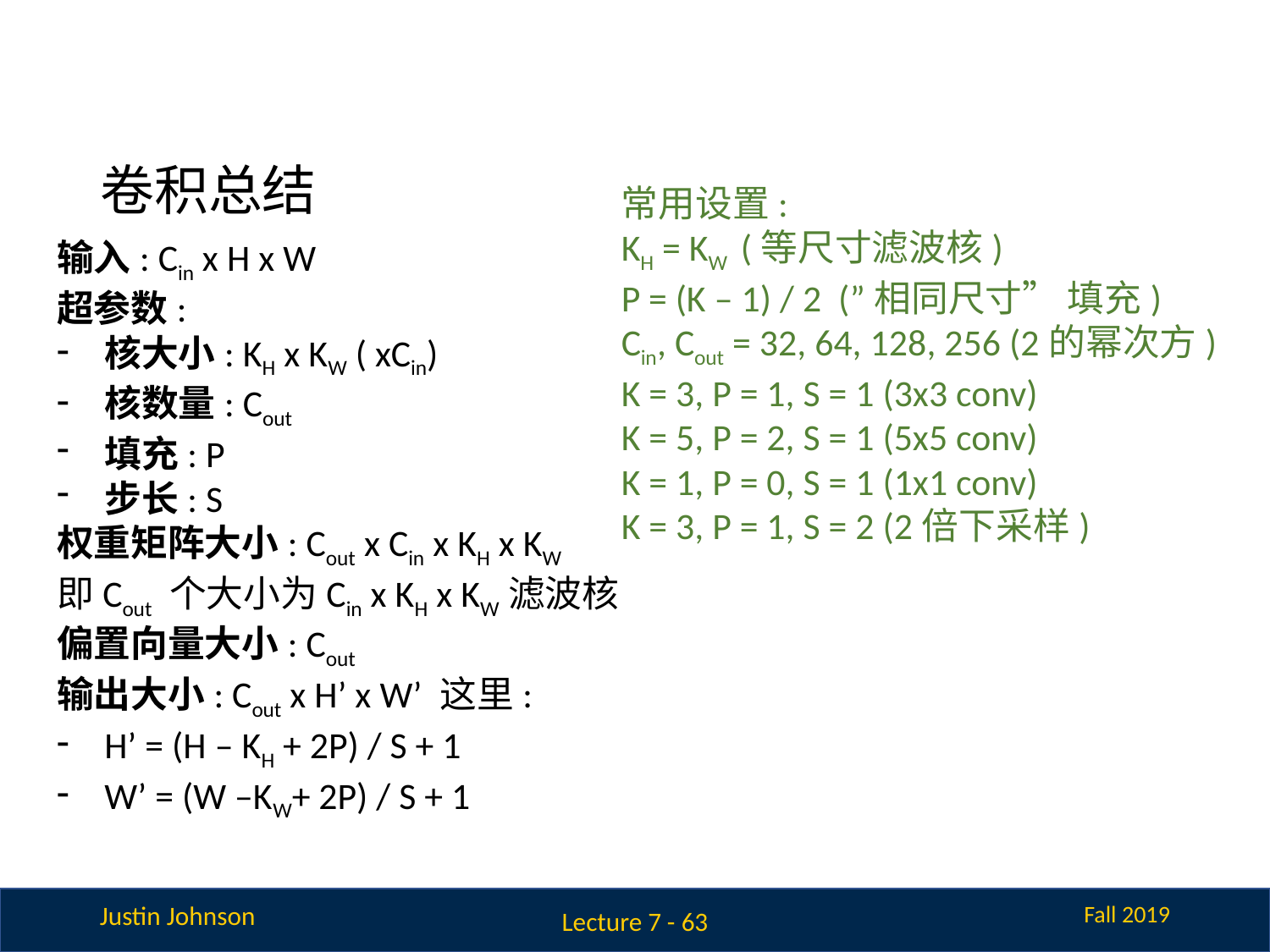

# 卷积总结
常用设置:
KH = KW  (等尺寸滤波核)
P = (K – 1) / 2  (”相同尺寸” 填充)
Cin, Cout = 32, 64, 128, 256 (2的幂次方)
K = 3, P = 1, S = 1 (3x3 conv)
K = 5, P = 2, S = 1 (5x5 conv)
K = 1, P = 0, S = 1 (1x1 conv)
K = 3, P = 1, S = 2 (2倍下采样)
输入: Cin x H x W
超参数:
核大小: KH x KW ( xCin)
核数量: Cout
填充: P
步长: S
权重矩阵大小: Cout x Cin x KH x KW
即Cout 个大小为Cin x KH x KW滤波核
偏置向量大小: Cout
输出大小: Cout x H’ x W’ 这里:
H’ = (H – KH + 2P) / S + 1
W’ = (W –KW+ 2P) / S + 1
Lecture 7 - 63